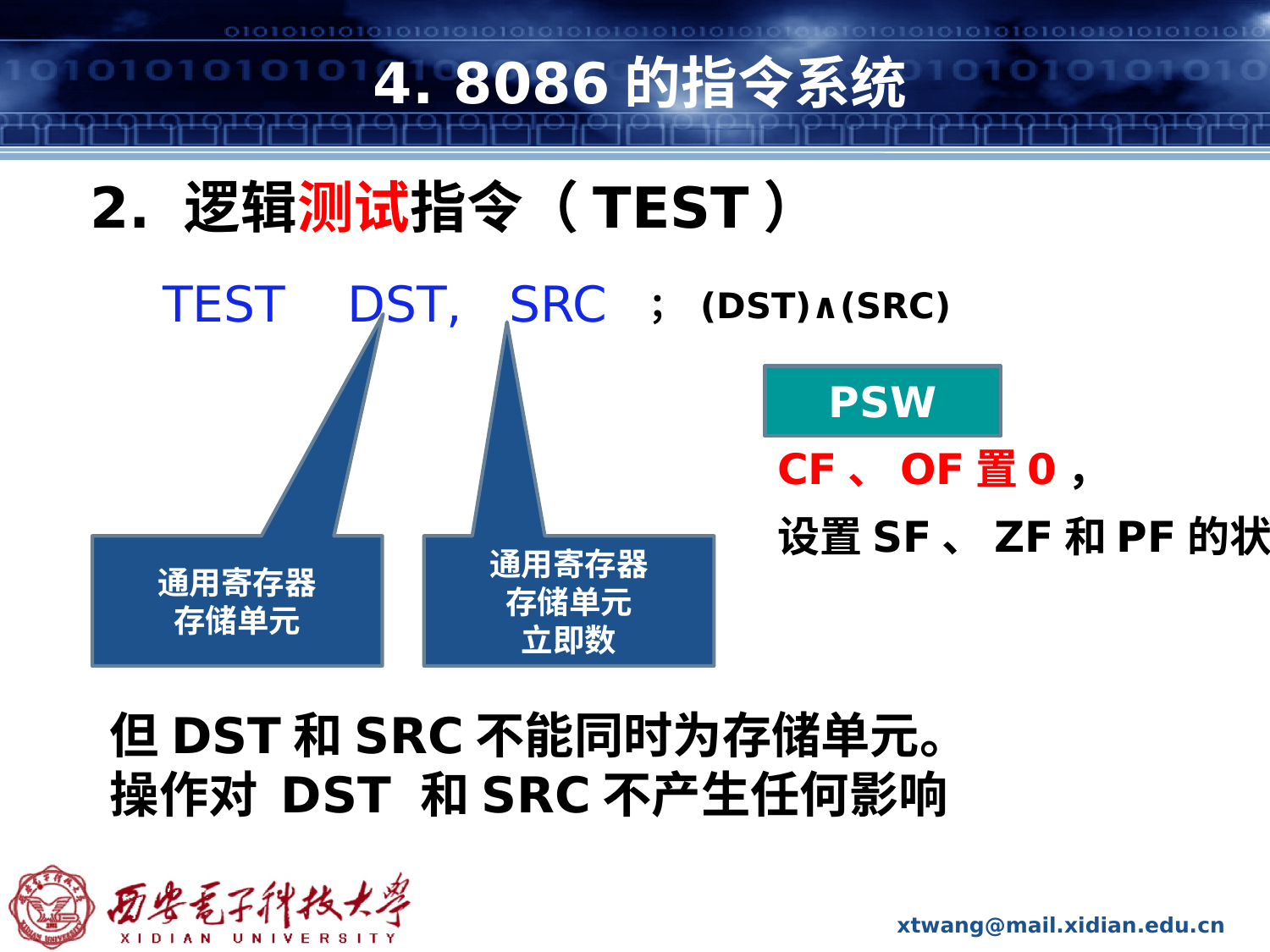

# 4. 8086的指令系统
2. 逻辑测试指令（TEST）
TEST    DST,   SRC
； (DST)∧(SRC)
PSW
CF、OF置0，
设置SF、ZF和PF的状态
通用寄存器
存储单元
通用寄存器
存储单元
立即数
但DST和SRC不能同时为存储单元。
操作对 DST 和SRC不产生任何影响